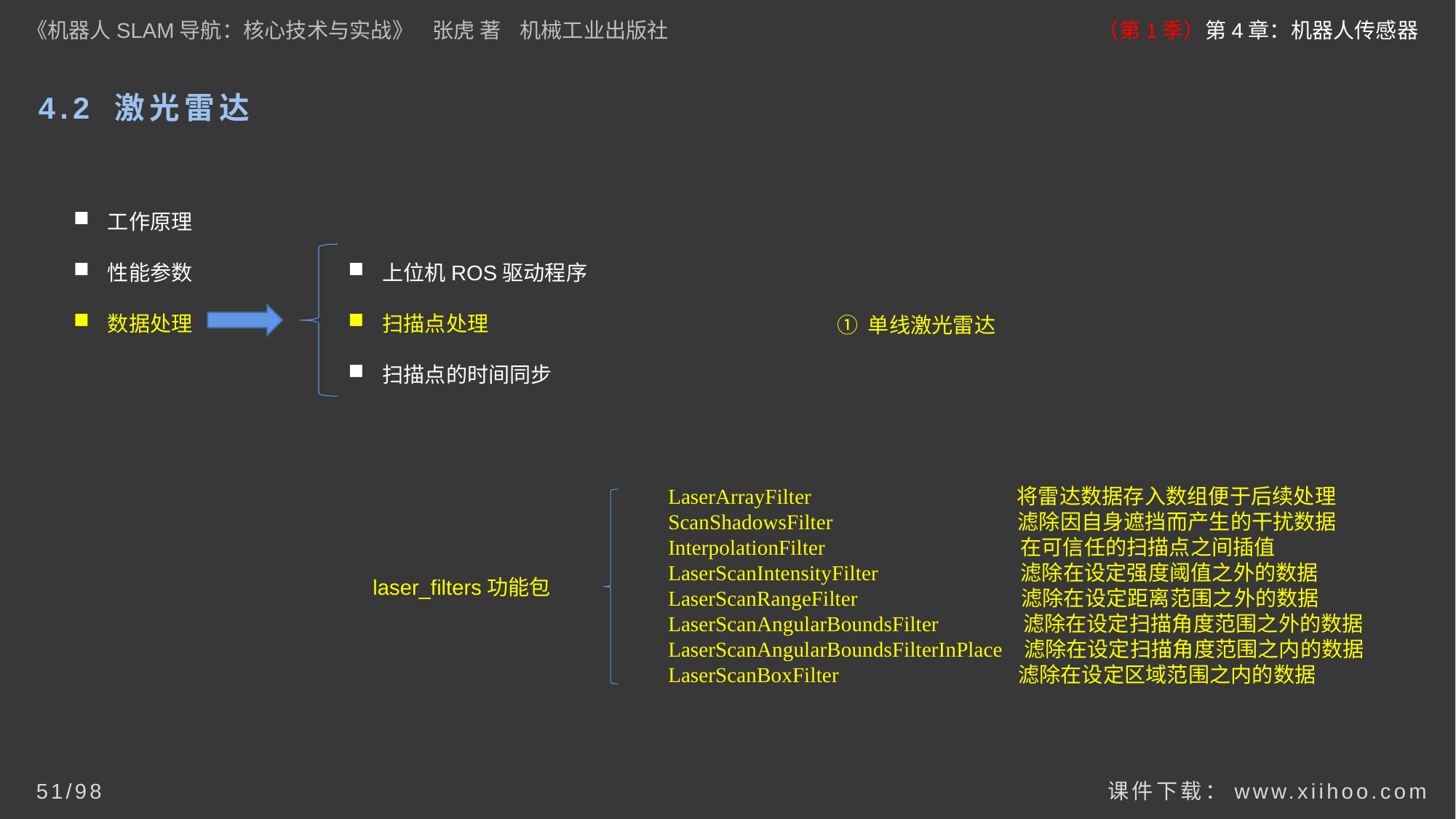

《机器人SLAM导航：核心技术与实战》    张虎 著    机械工业出版社
（第1季）第4章：机器人传感器
# 4.2 激光雷达
工作原理
性能参数
数据处理
上位机ROS驱动程序
扫描点处理
扫描点的时间同步

① 单线激光雷达
LaserArrayFilter                                      将雷达数据存入数组便于后续处理
ScanShadowsFilter                                  滤除因自身遮挡而产生的干扰数据
InterpolationFilter                                    在可信任的扫描点之间插值
LaserScanIntensityFilter                          滤除在设定强度阈值之外的数据
LaserScanRangeFilter                              滤除在设定距离范围之外的数据
LaserScanAngularBoundsFilter               滤除在设定扫描角度范围之外的数据
LaserScanAngularBoundsFilterInPlace   滤除在设定扫描角度范围之内的数据
LaserScanBoxFilter                                 滤除在设定区域范围之内的数据

laser_filters功能包
课件下载：www.xiihoo.com
51/98